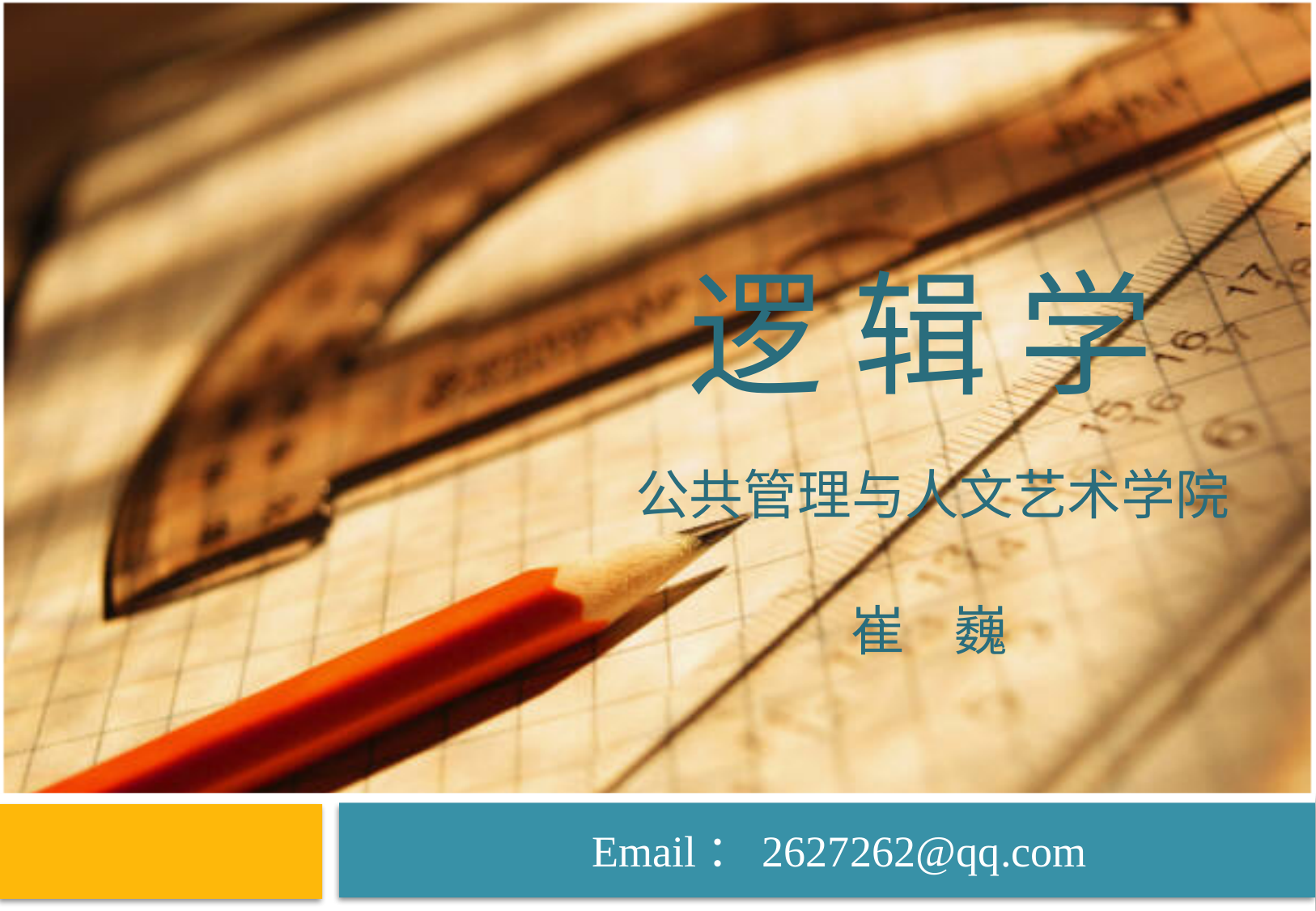

# 逻 辑 学
            公共管理与人文艺术学院
崔    巍
                      Email：2627262@qq.com